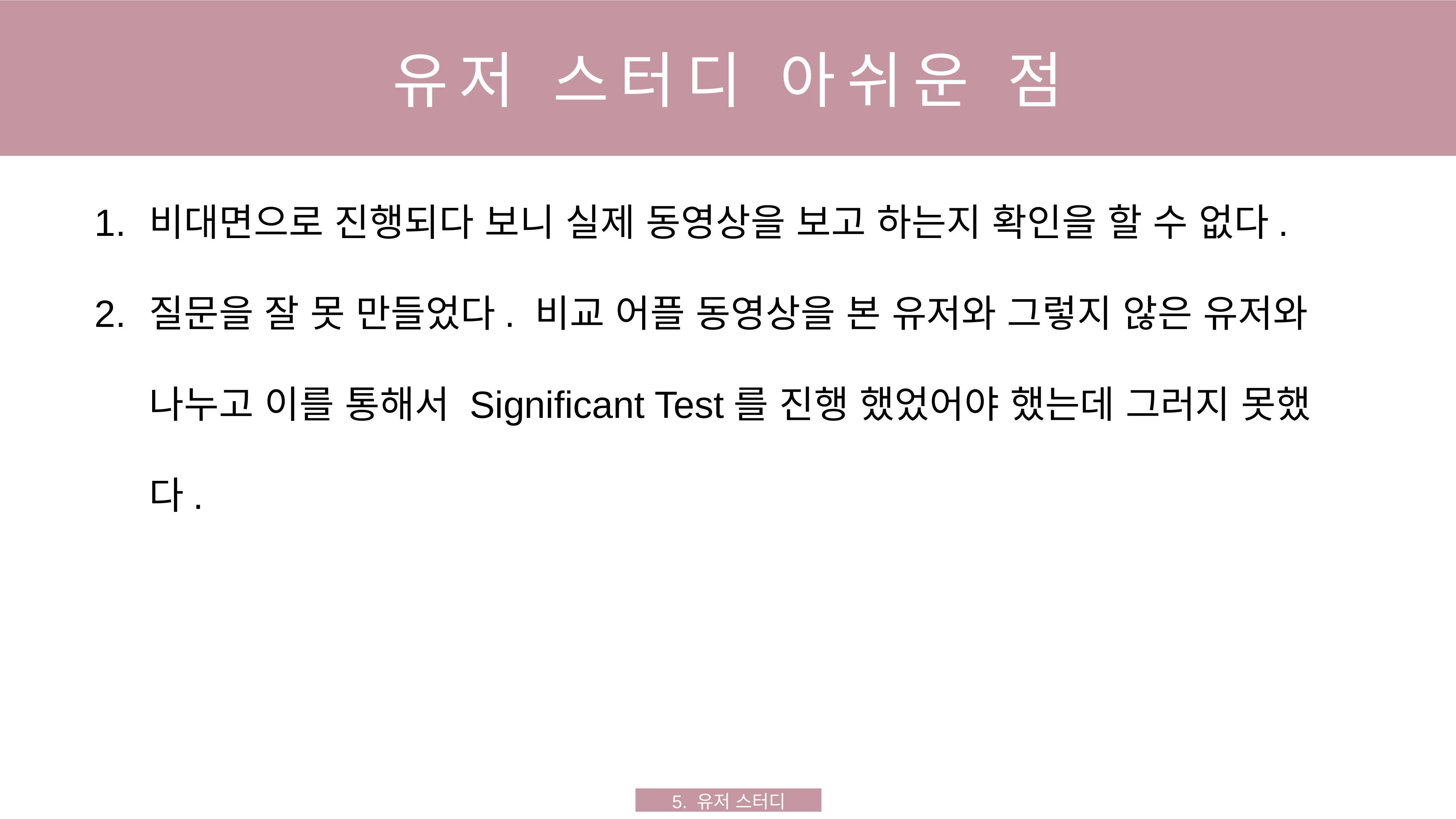

유저 스터디 아쉬운 점
비대면으로 진행되다 보니 실제 동영상을 보고 하는지 확인을 할 수 없다.
질문을 잘 못 만들었다. 비교 어플 동영상을 본 유저와 그렇지 않은 유저와 나누고 이를 통해서 Significant Test를 진행 했었어야 했는데 그러지 못했다.
5. 유저 스터디